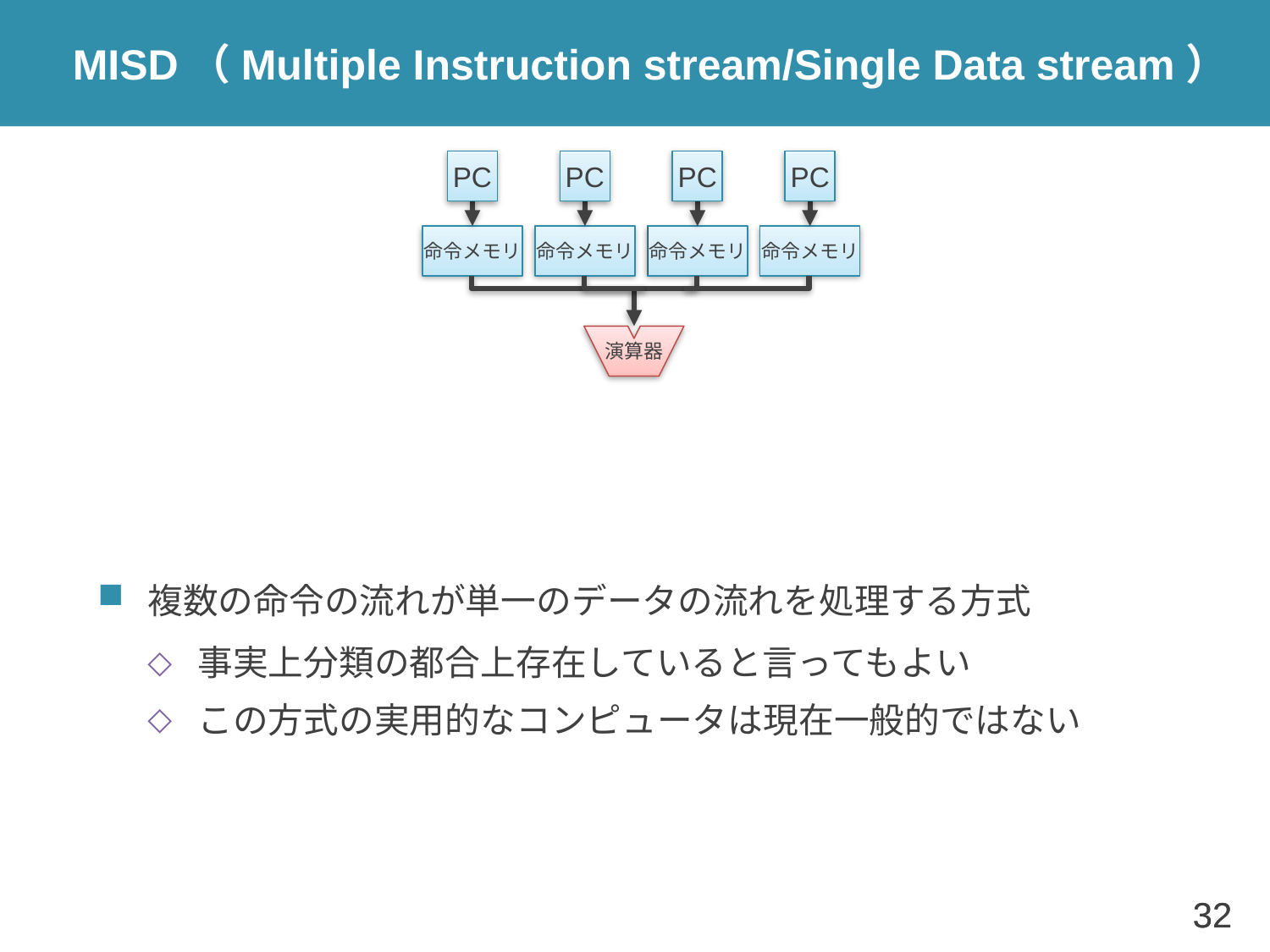

# MISD（Multiple Instruction stream/Single Data stream）
PC
PC
PC
PC
命令メモリ
命令メモリ
命令メモリ
命令メモリ

演算器
複数の命令の流れが単一のデータの流れを処理する方式
事実上分類の都合上存在していると言ってもよい
この方式の実用的なコンピュータは現在一般的ではない